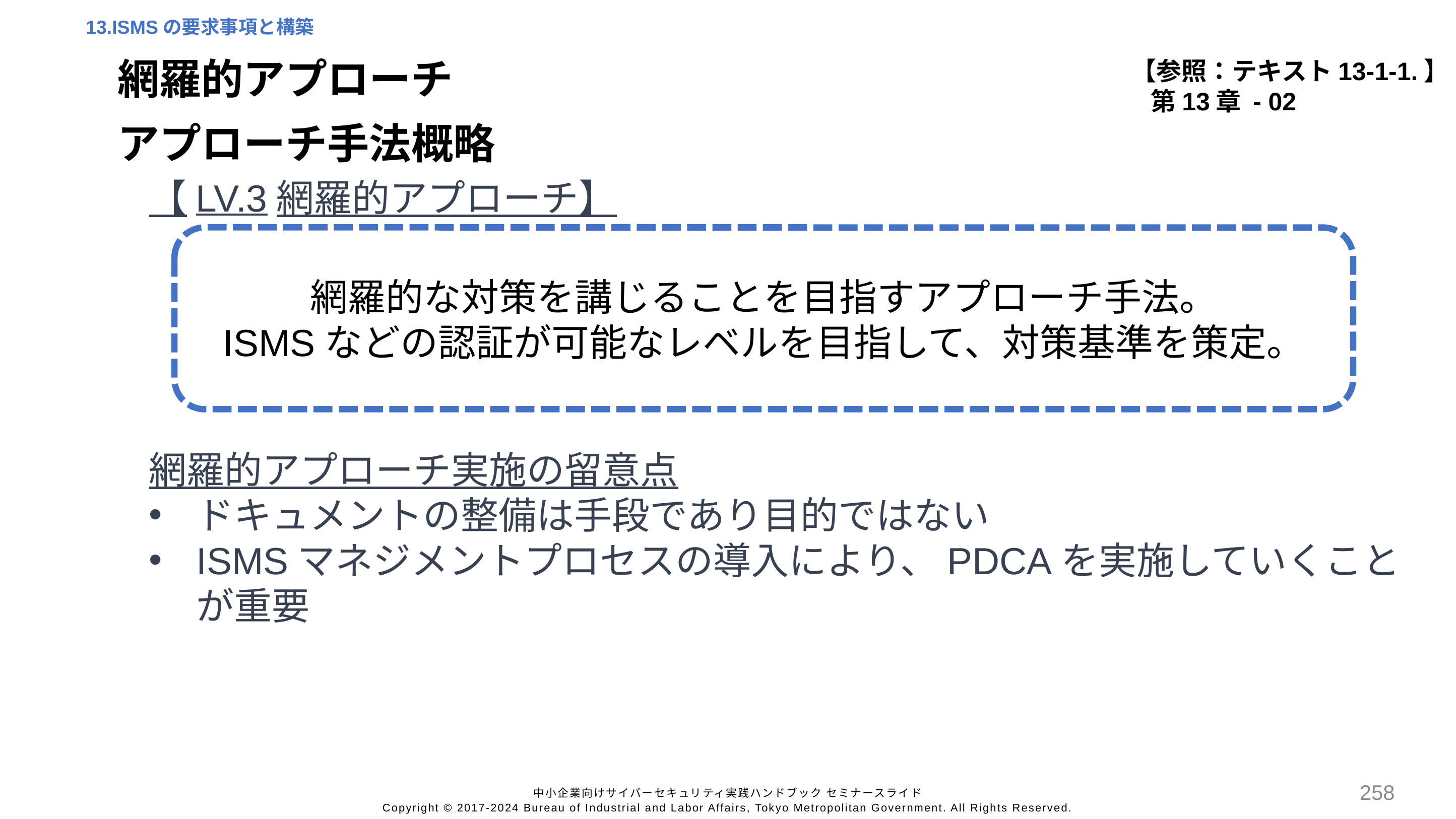

13.ISMSの要求事項と構築
【参照：テキスト13-1-1.】
第13章 - 02
網羅的アプローチ
アプローチ手法概略
【LV.3網羅的アプローチ】

網羅的アプローチ実施の留意点
ドキュメントの整備は手段であり目的ではない
ISMSマネジメントプロセスの導入により、PDCAを実施していくことが重要
網羅的な対策を講じることを目指すアプローチ手法。
ISMSなどの認証が可能なレベルを目指して、対策基準を策定。
258